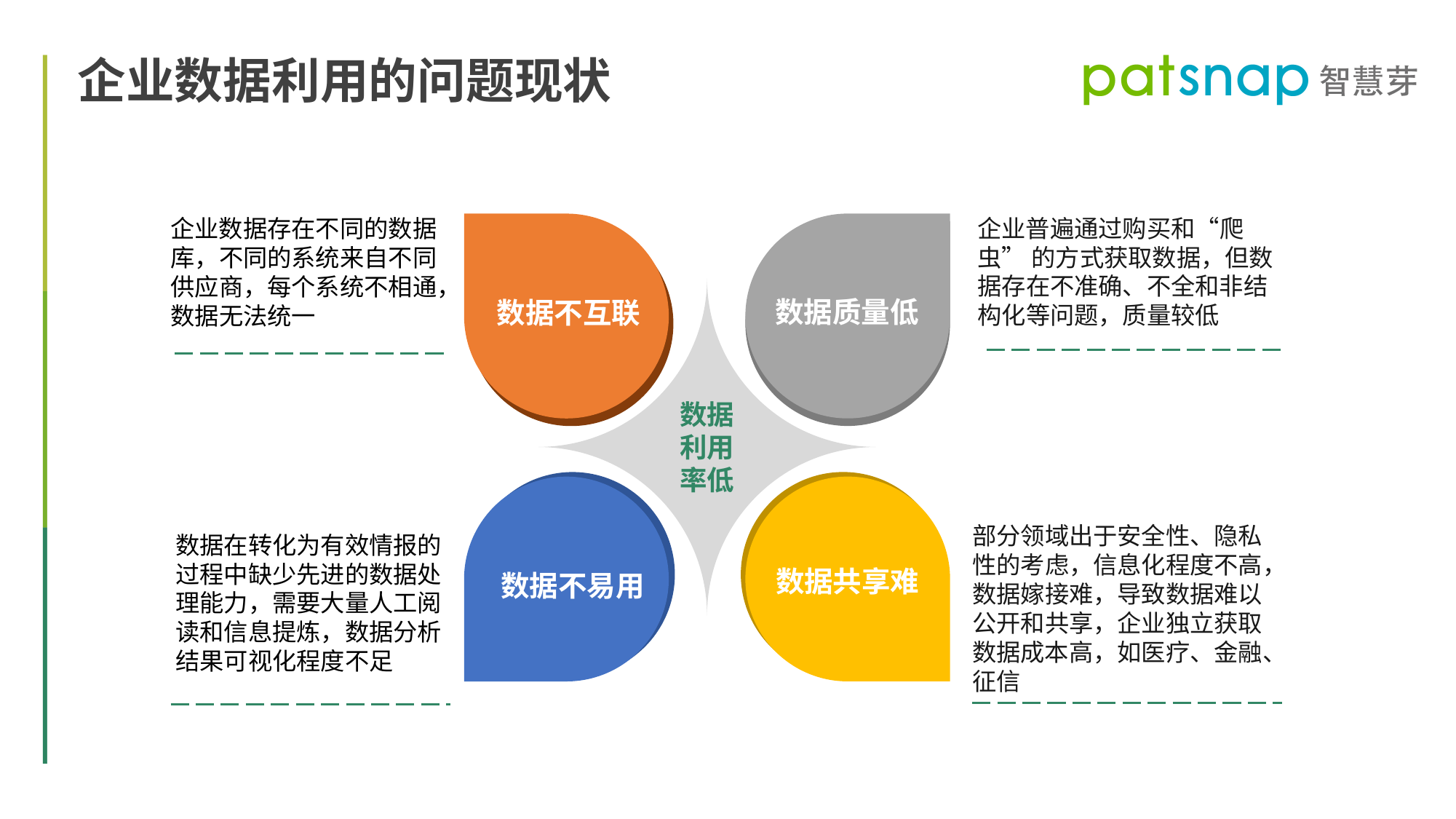

企业数据利用的问题现状
企业普遍通过购买和“爬虫” 的方式获取数据，但数据存在不准确、不全和非结构化等问题，质量较低
企业数据存在不同的数据库，不同的系统来自不同供应商，每个系统不相通，数据无法统一

数据利用率低
数据质量低
数据不互联

部分领域出于安全性、隐私性的考虑，信息化程度不高，数据嫁接难，导致数据难以公开和共享，企业独立获取数据成本高，如医疗、金融、征信
数据在转化为有效情报的过程中缺少先进的数据处理能力，需要大量人工阅读和信息提炼，数据分析结果可视化程度不足
数据共享难
数据不易用